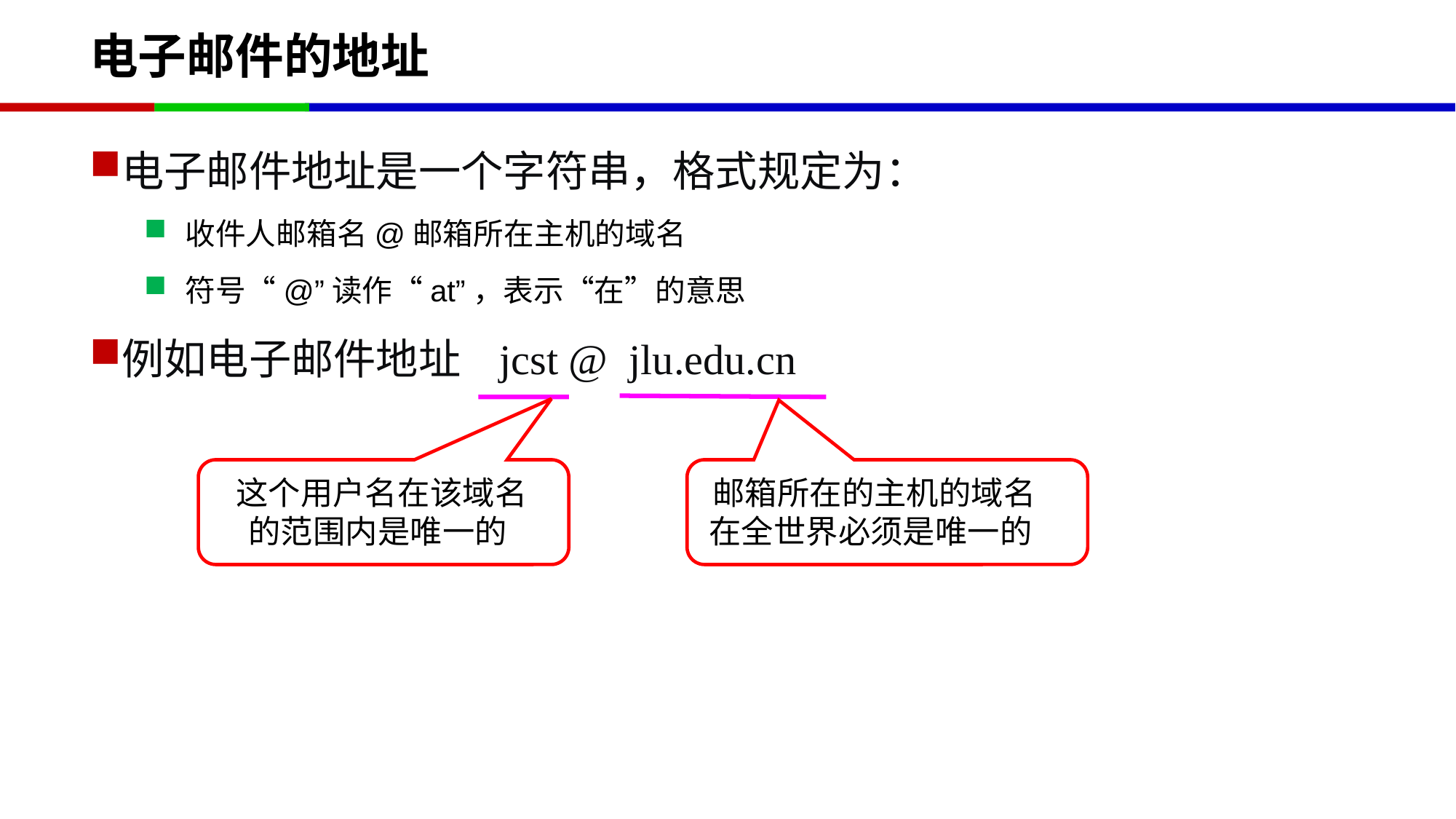

# 电子邮件的地址
电子邮件地址是一个字符串，格式规定为：
收件人邮箱名@邮箱所在主机的域名
符号“@”读作“at”，表示“在”的意思
例如电子邮件地址   jcst @  jlu.edu.cn

邮箱所在的主机的域名
在全世界必须是唯一的

这个用户名在该域名
的范围内是唯一的
64